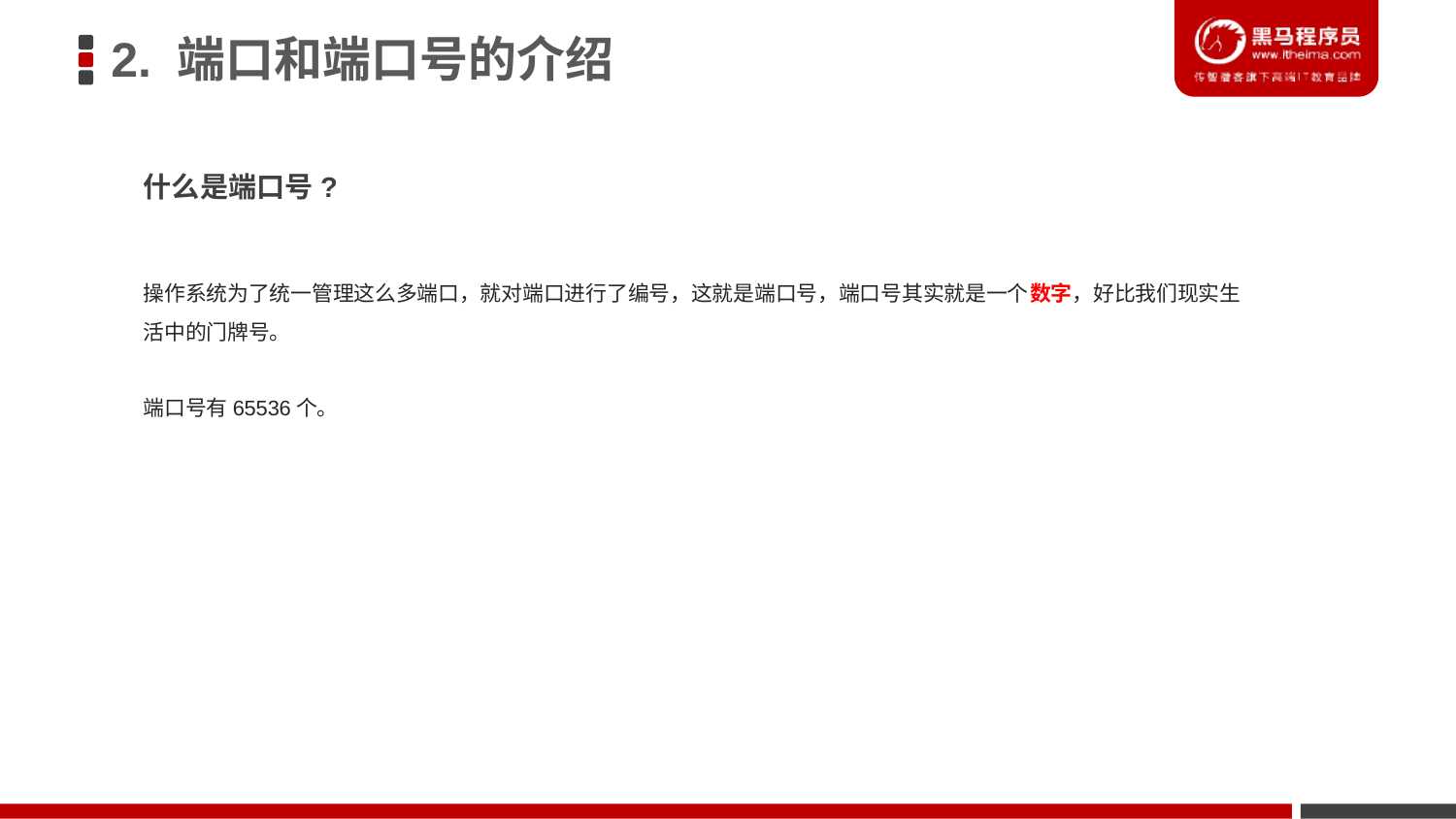

2. 端口和端口号的介绍
什么是端口号?
操作系统为了统一管理这么多端口，就对端口进行了编号，这就是端口号，端口号其实就是一个数字，好比我们现实生活中的门牌号。

端口号有65536个。